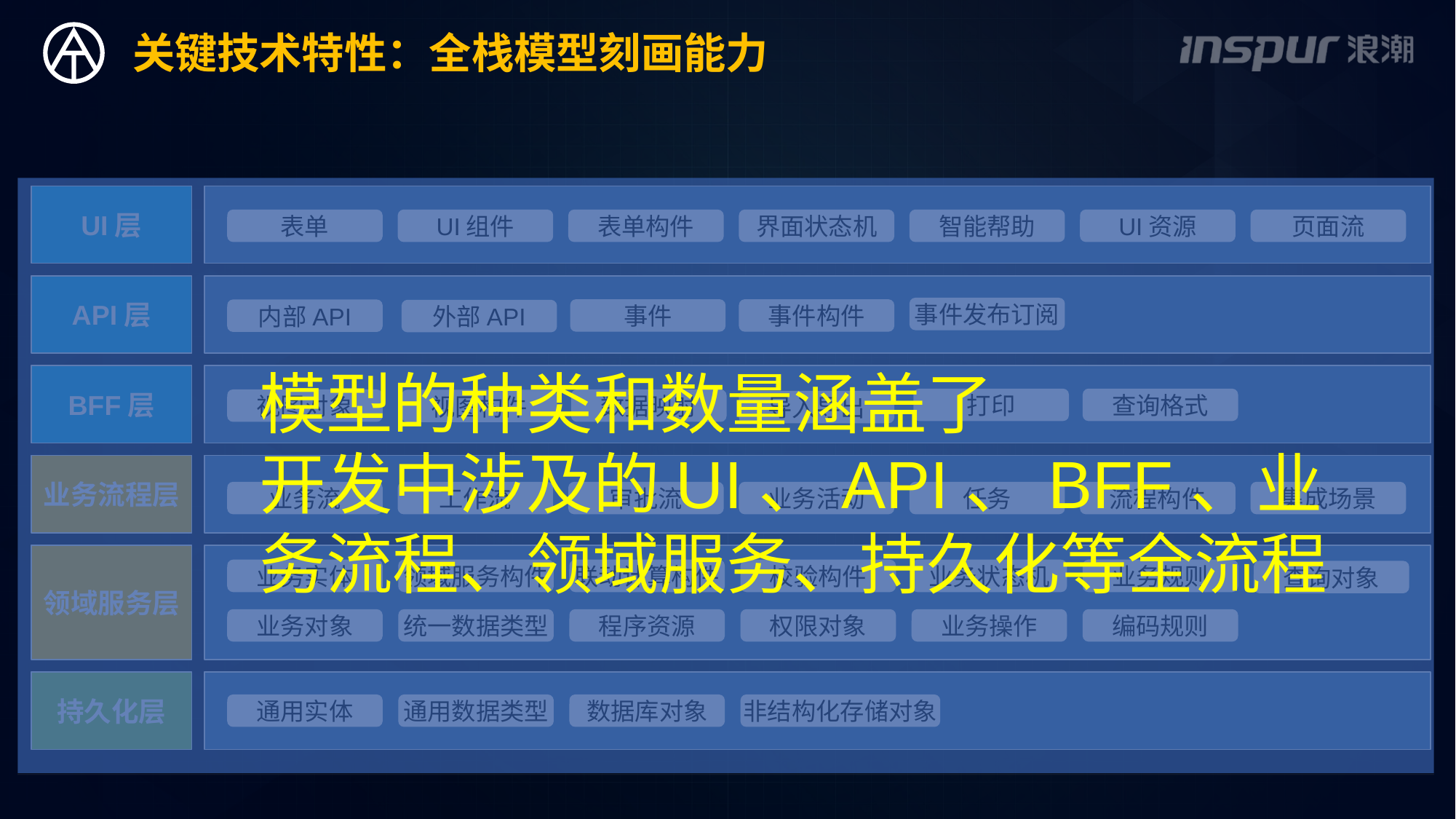

关键技术特性：全栈模型刻画能力

UI层
API层
BFF层
业务流程层
领域服务层
持久化层

表单
UI组件
表单构件
界面状态机
智能帮助
UI资源
页面流

事件发布订阅
事件
事件构件
内部API
外部API

打印
查询格式
视图对象
数据映射
视图构件
导入导出

业务流
工作流
审批流
业务活动
任务
流程构件
集成场景

业务实体
领域服务构件
联动计算构件
校验构件
业务状态机
业务规则
查询对象
业务对象
统一数据类型
程序资源
权限对象
业务操作
编码规则

通用实体
通用数据类型
数据库对象
非结构化存储对象
模型的种类和数量涵盖了
开发中涉及的UI、API、BFF、业务流程、领域服务、持久化等全流程